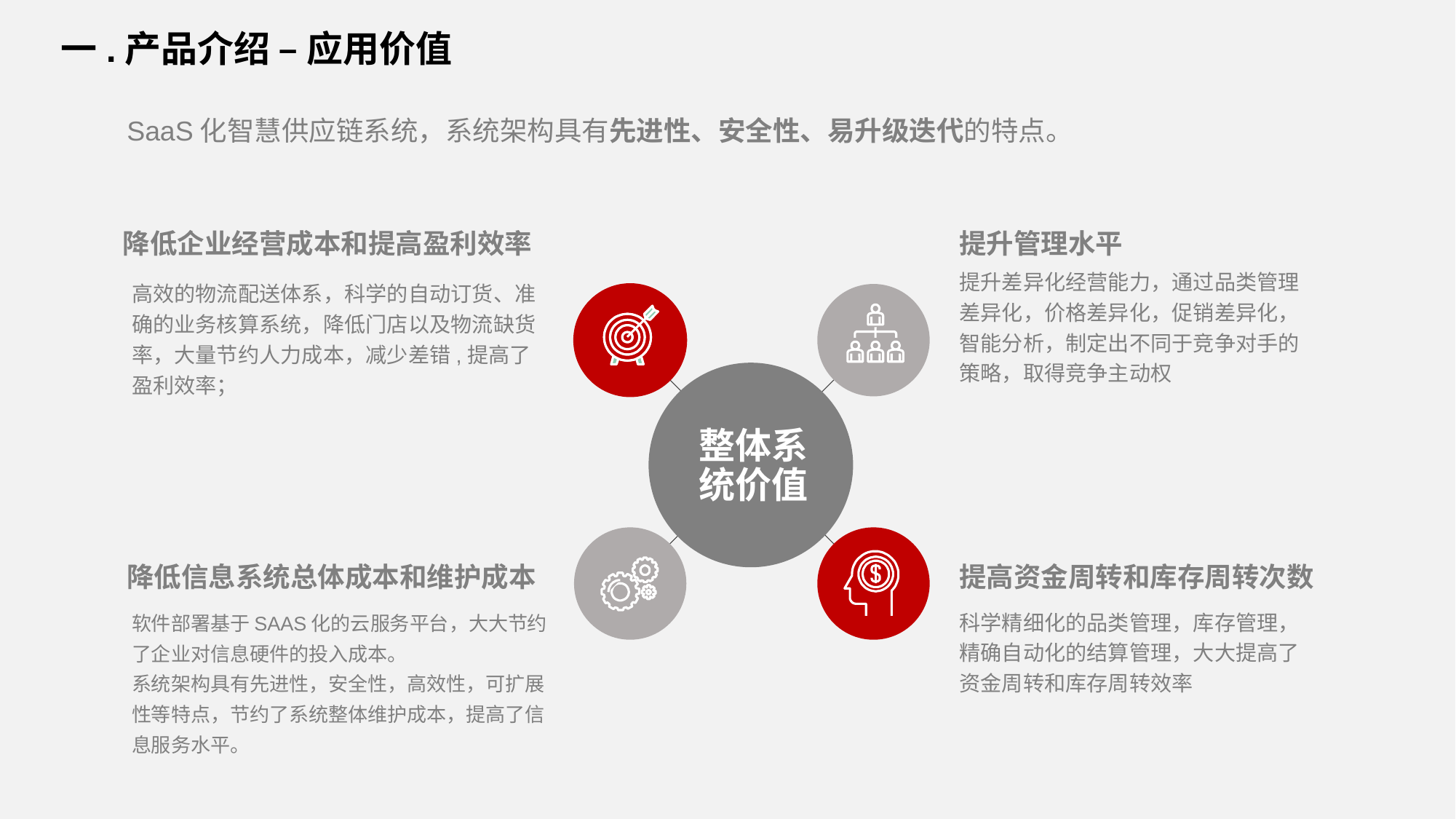

一.产品介绍 – 应用价值

SaaS化智慧供应链系统，系统架构具有先进性、安全性、易升级迭代的特点。
降低企业经营成本和提高盈利效率
提升管理水平
提升差异化经营能力，通过品类管理差异化，价格差异化，促销差异化，智能分析，制定出不同于竞争对手的策略，取得竞争主动权
高效的物流配送体系，科学的自动订货、准确的业务核算系统，降低门店以及物流缺货率，大量节约人力成本，减少差错,提高了盈利效率；

整体系
统价值

降低信息系统总体成本和维护成本
提高资金周转和库存周转次数
科学精细化的品类管理，库存管理，精确自动化的结算管理，大大提高了资金周转和库存周转效率
软件部署基于SAAS化的云服务平台，大大节约了企业对信息硬件的投入成本。
系统架构具有先进性，安全性，高效性，可扩展性等特点，节约了系统整体维护成本，提高了信息服务水平。